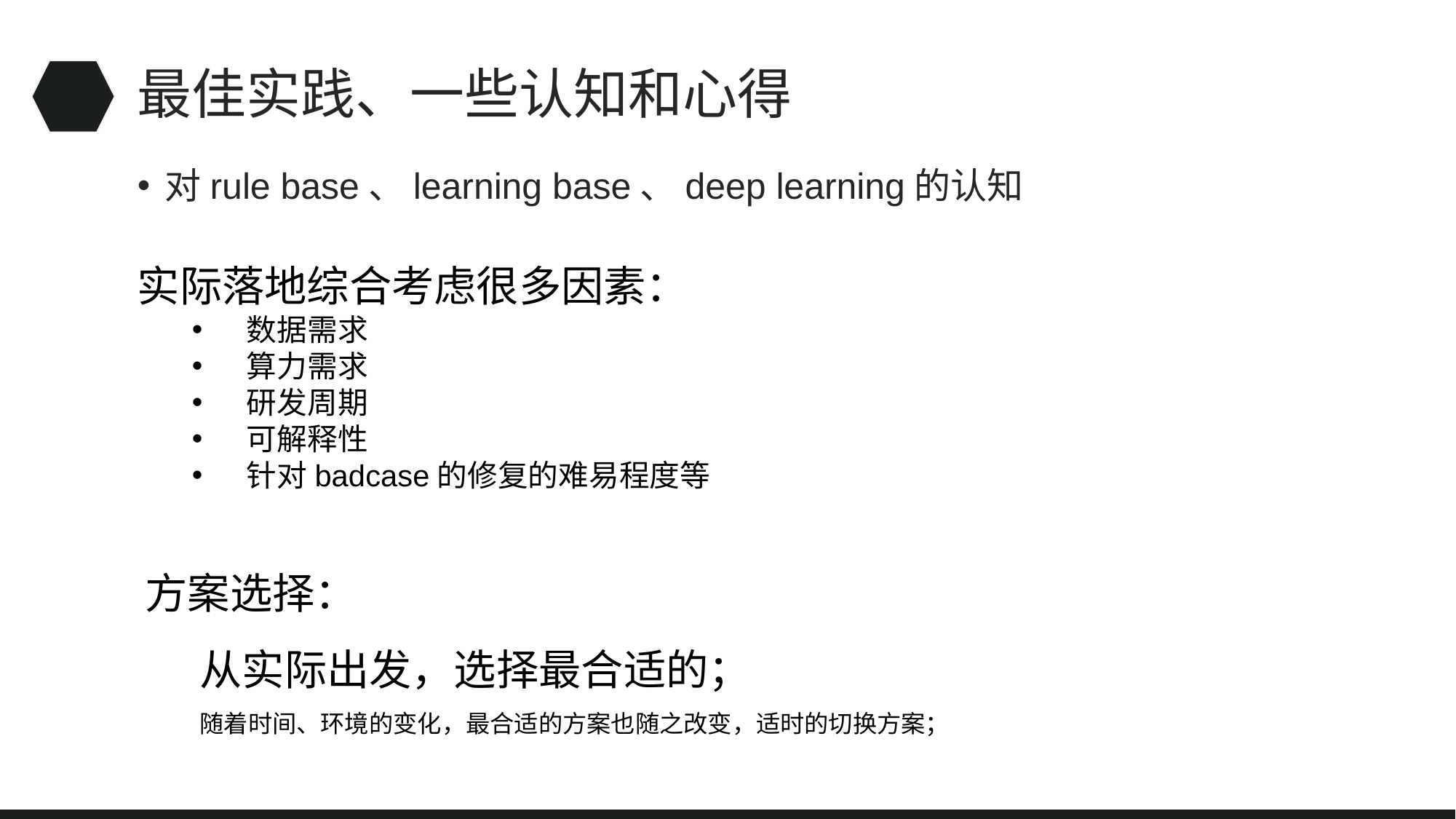

# 最佳实践、一些认知和心得
对rule base、learning base、deep learning的认知
实际落地综合考虑很多因素：
数据需求
算力需求
研发周期
可解释性
针对badcase的修复的难易程度等
方案选择：
从实际出发，选择最合适的；
随着时间、环境的变化，最合适的方案也随之改变，适时的切换方案；